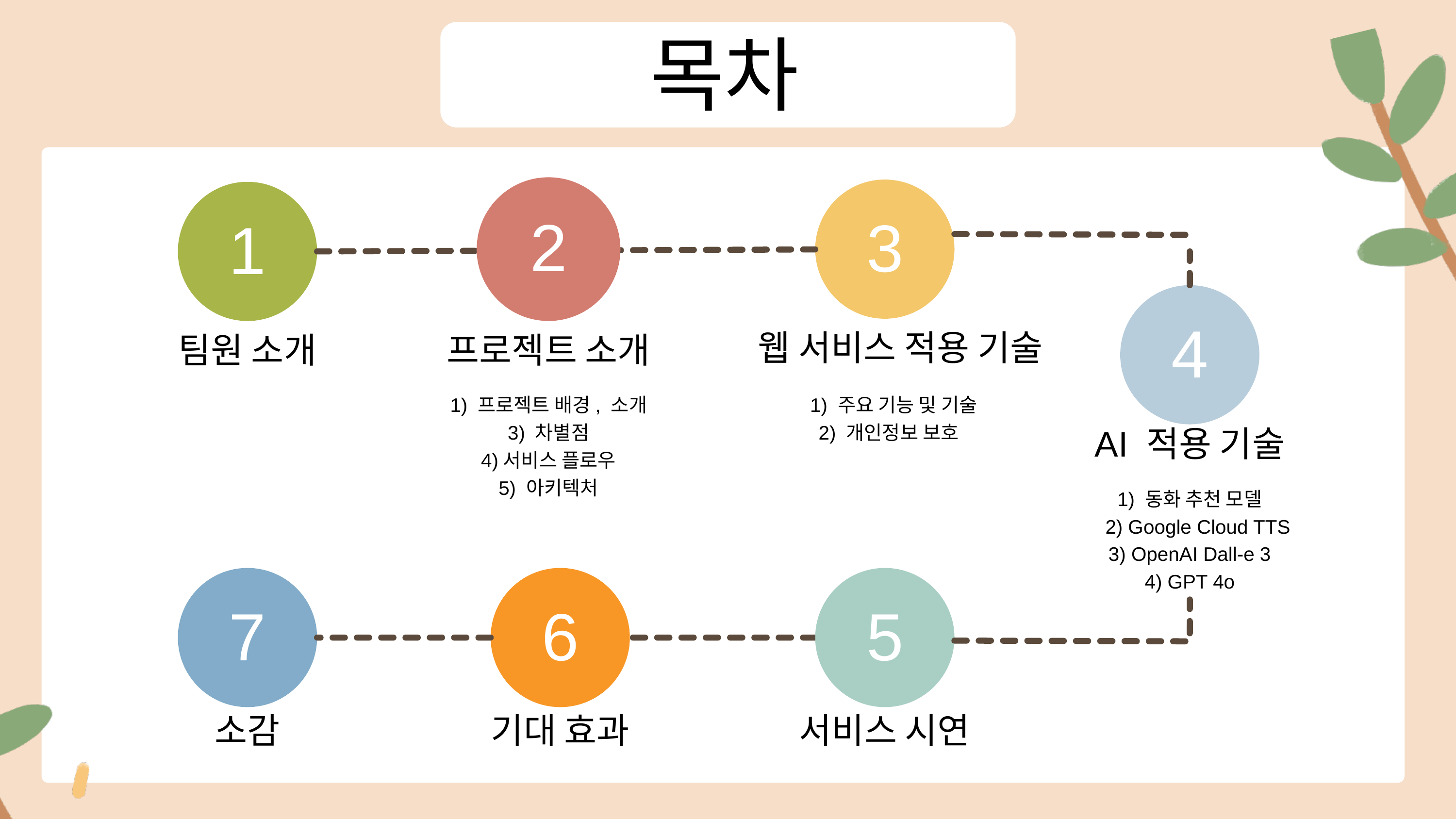

목차

2

3

1

4
팀원 소개

프로젝트 소개
1) 프로젝트 배경, 소개
3) 차별점
4)서비스 플로우
5) 아키텍처
웹 서비스 적용 기술
1) 주요 기능 및 기술
   2) 개인정보 보호
AI 적용 기술
1) 동화 추천 모델
   2) Google Cloud TTS
3) OpenAI Dall-e 3
4) GPT 4o

7

6

5

소감

기대 효과

서비스 시연